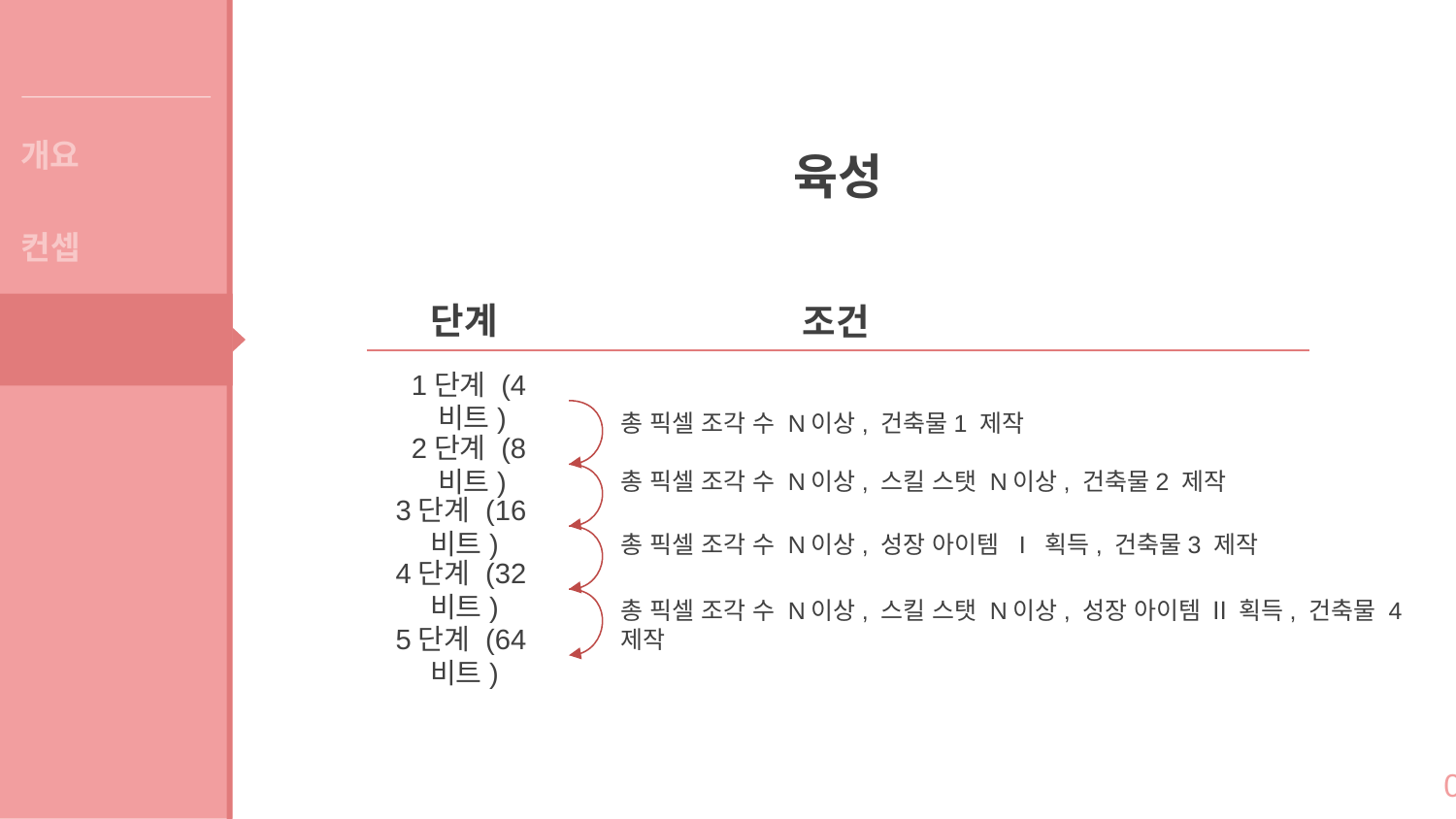

게임 소개

개요
육성

컨셉
단계
조건

시스템
1단계 (4비트)

총 픽셀 조각 수 N이상, 건축물1 제작
2단계 (8비트)
총 픽셀 조각 수 N이상, 스킬 스탯 N이상, 건축물2 제작
3단계 (16비트)
총 픽셀 조각 수 N이상, 성장 아이템  I  획득, 건축물3 제작
4단계 (32비트)
총 픽셀 조각 수 N이상, 스킬 스탯 N이상, 성장 아이템 Ⅱ 획득, 건축물 4 제작
5단계 (64비트)